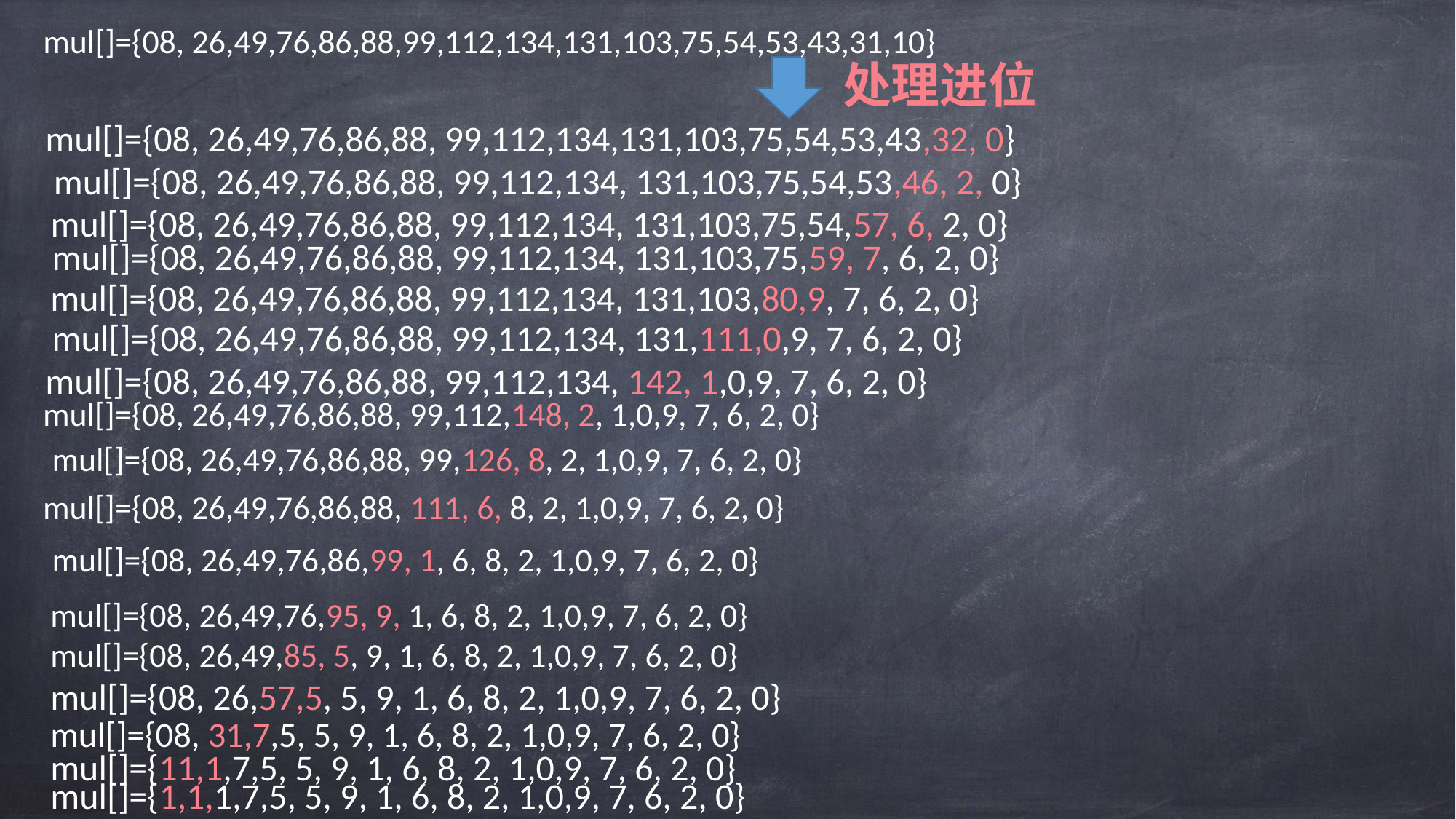

mul[]={08, 26,49,76,86,88,99,112,134,131,103,75,54,53,43,31,10}

处理进位

mul[]={08, 26,49,76,86,88, 99,112,134,131,103,75,54,53,43,32, 0}

mul[]={08, 26,49,76,86,88, 99,112,134, 131,103,75,54,53,46, 2, 0}

mul[]={08, 26,49,76,86,88, 99,112,134, 131,103,75,54,57, 6, 2, 0}

mul[]={08, 26,49,76,86,88, 99,112,134, 131,103,75,59, 7, 6, 2, 0}

mul[]={08, 26,49,76,86,88, 99,112,134, 131,103,80,9, 7, 6, 2, 0}

mul[]={08, 26,49,76,86,88, 99,112,134, 131,111,0,9, 7, 6, 2, 0}

mul[]={08, 26,49,76,86,88, 99,112,134, 142, 1,0,9, 7, 6, 2, 0}

mul[]={08, 26,49,76,86,88, 99,112,148, 2, 1,0,9, 7, 6, 2, 0}

mul[]={08, 26,49,76,86,88, 99,126, 8, 2, 1,0,9, 7, 6, 2, 0}

mul[]={08, 26,49,76,86,88, 111, 6, 8, 2, 1,0,9, 7, 6, 2, 0}

mul[]={08, 26,49,76,86,99, 1, 6, 8, 2, 1,0,9, 7, 6, 2, 0}

mul[]={08, 26,49,76,95, 9, 1, 6, 8, 2, 1,0,9, 7, 6, 2, 0}

mul[]={08, 26,49,85, 5, 9, 1, 6, 8, 2, 1,0,9, 7, 6, 2, 0}

mul[]={08, 26,57,5, 5, 9, 1, 6, 8, 2, 1,0,9, 7, 6, 2, 0}

mul[]={08, 31,7,5, 5, 9, 1, 6, 8, 2, 1,0,9, 7, 6, 2, 0}

mul[]={11,1,7,5, 5, 9, 1, 6, 8, 2, 1,0,9, 7, 6, 2, 0}

mul[]={1,1,1,7,5, 5, 9, 1, 6, 8, 2, 1,0,9, 7, 6, 2, 0}